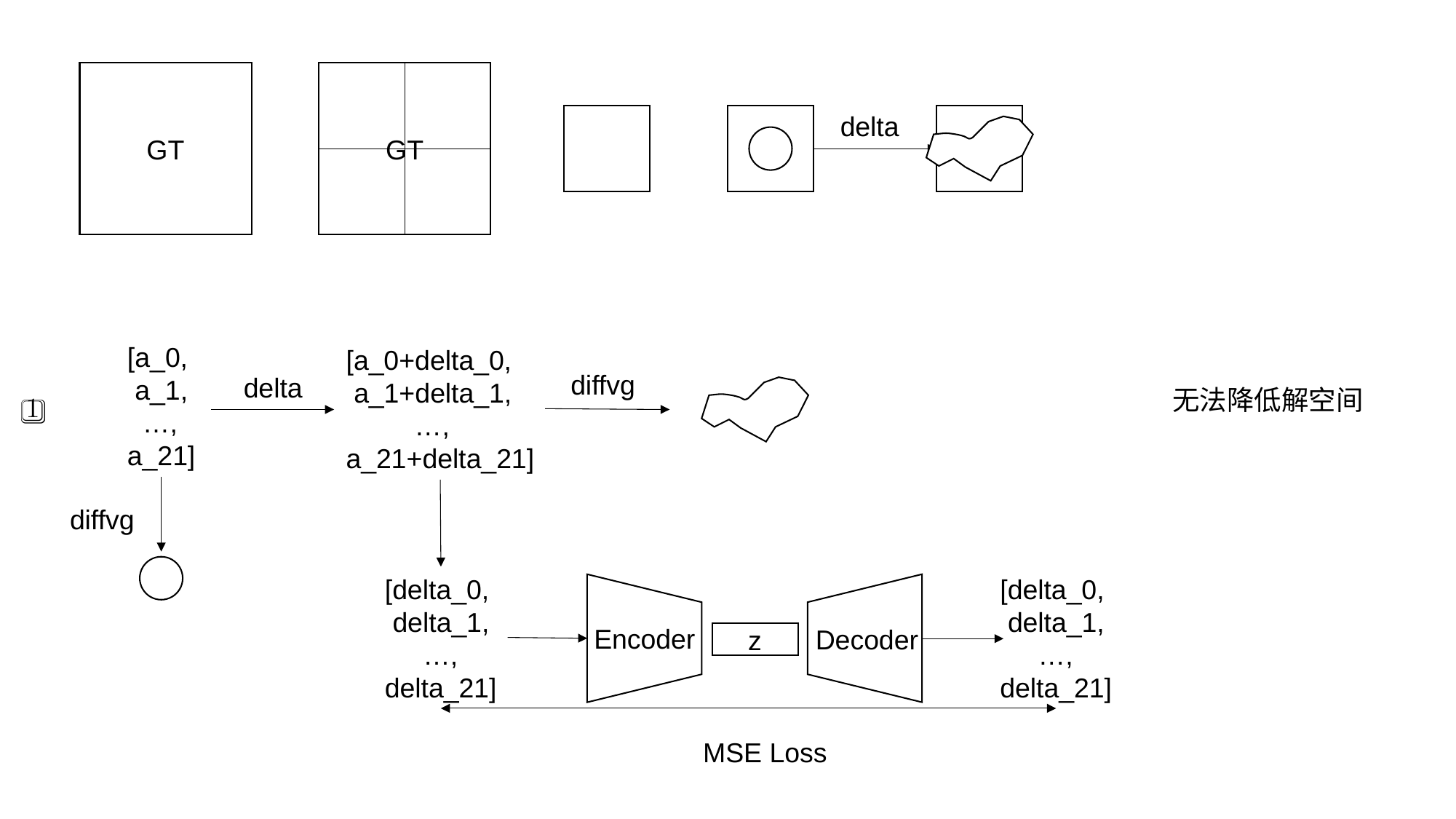

GT
GT
delta

[a_0,
 a_1,
  …,
a_21]
[a_0+delta_0,
 a_1+delta_1,
         …,
a_21+delta_21]
diffvg
delta

无法降低解空间
1️⃣
diffvg

[delta_0,
 delta_1,
     …,
delta_21]
[delta_0,
 delta_1,
     …,
delta_21]

Encoder
Decoder
z
MSE Loss